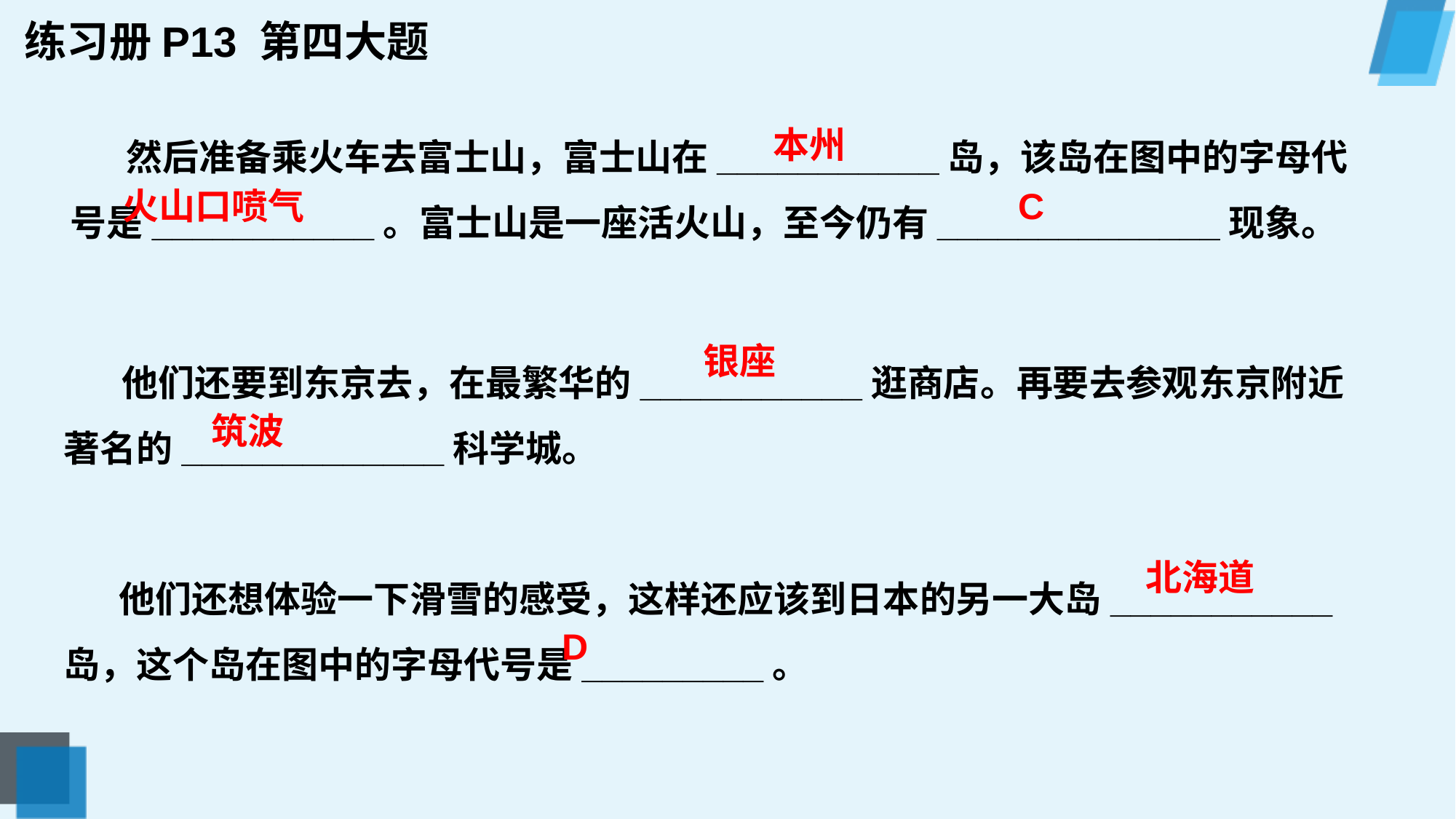

练习册P13 第四大题
       然后准备乘火车去富士山，富士山在___________岛，该岛在图中的字母代号是___________。富士山是一座活火山，至今仍有______________现象。
本州
火山口喷气
C
       他们还要到东京去，在最繁华的___________逛商店。再要去参观东京附近著名的_____________科学城。
银座
筑波
       他们还想体验一下滑雪的感受，这样还应该到日本的另一大岛___________岛，这个岛在图中的字母代号是_________。
北海道
D